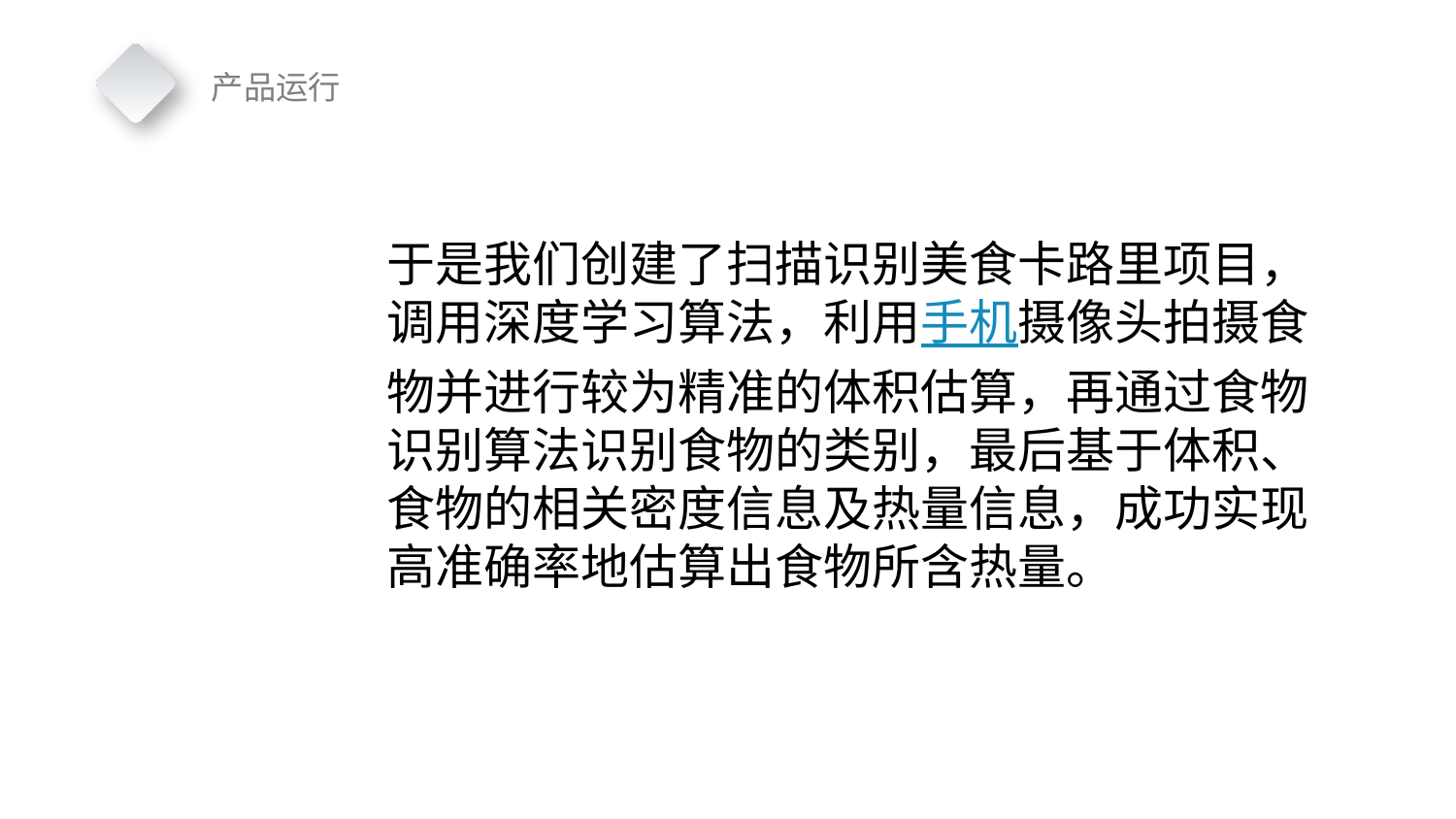

于是我们创建了扫描识别美食卡路里项目，调用深度学习算法，利用手机摄像头拍摄食物并进行较为精准的体积估算，再通过食物识别算法识别食物的类别，最后基于体积、食物的相关密度信息及热量信息，成功实现高准确率地估算出食物所含热量。